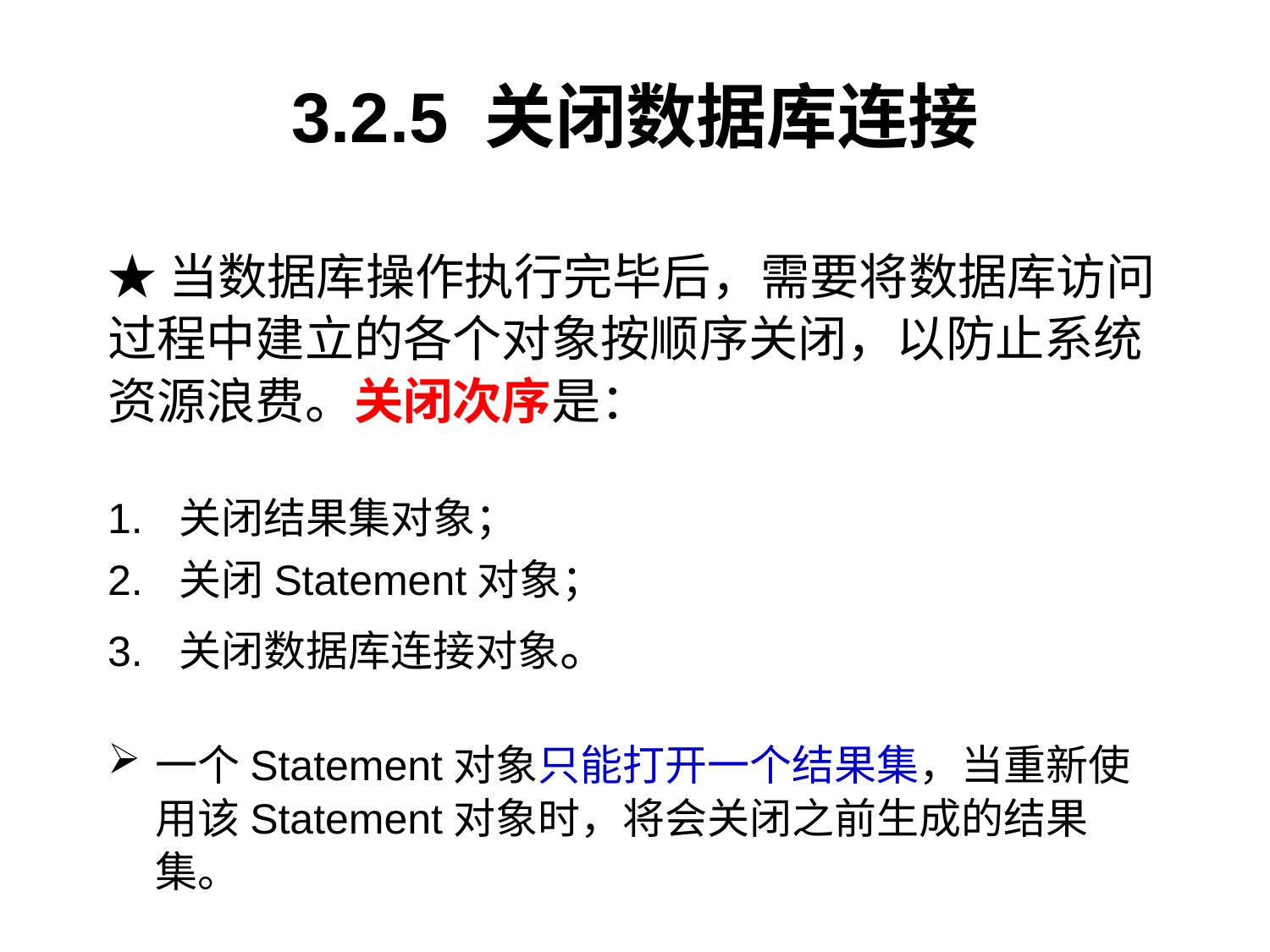

# 3.2.5 关闭数据库连接
★当数据库操作执行完毕后，需要将数据库访问过程中建立的各个对象按顺序关闭，以防止系统资源浪费。关闭次序是：

关闭结果集对象；
关闭Statement对象；
关闭数据库连接对象。

一个Statement对象只能打开一个结果集，当重新使用该Statement对象时，将会关闭之前生成的结果集。